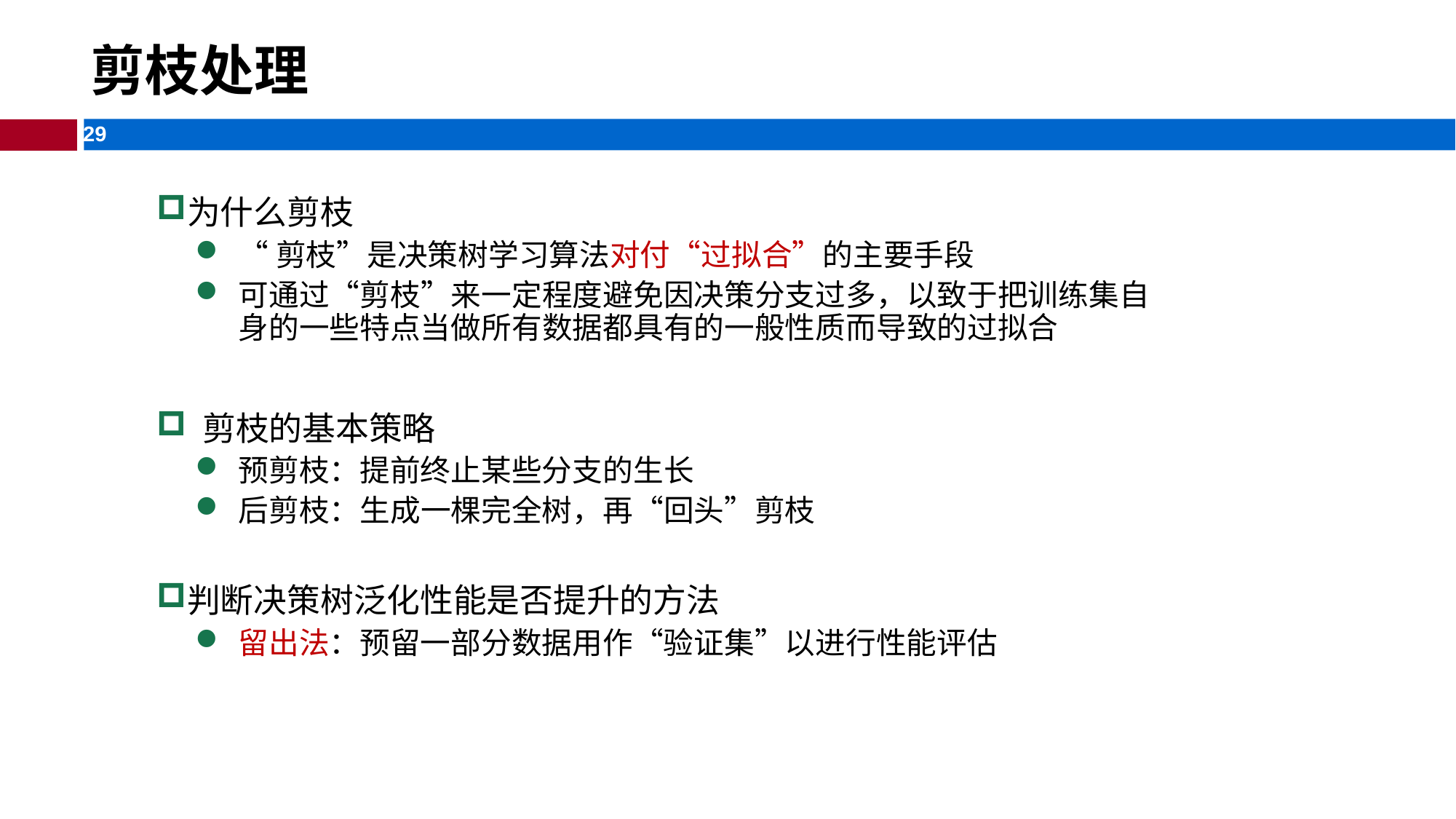

# 剪枝处理
为什么剪枝
“剪枝”是决策树学习算法对付“过拟合”的主要手段
可通过“剪枝”来一定程度避免因决策分支过多，以致于把训练集自身的一些特点当做所有数据都具有的一般性质而导致的过拟合

 剪枝的基本策略
预剪枝：提前终止某些分支的生长
后剪枝：生成一棵完全树，再“回头”剪枝

判断决策树泛化性能是否提升的方法
留出法：预留一部分数据用作“验证集”以进行性能评估